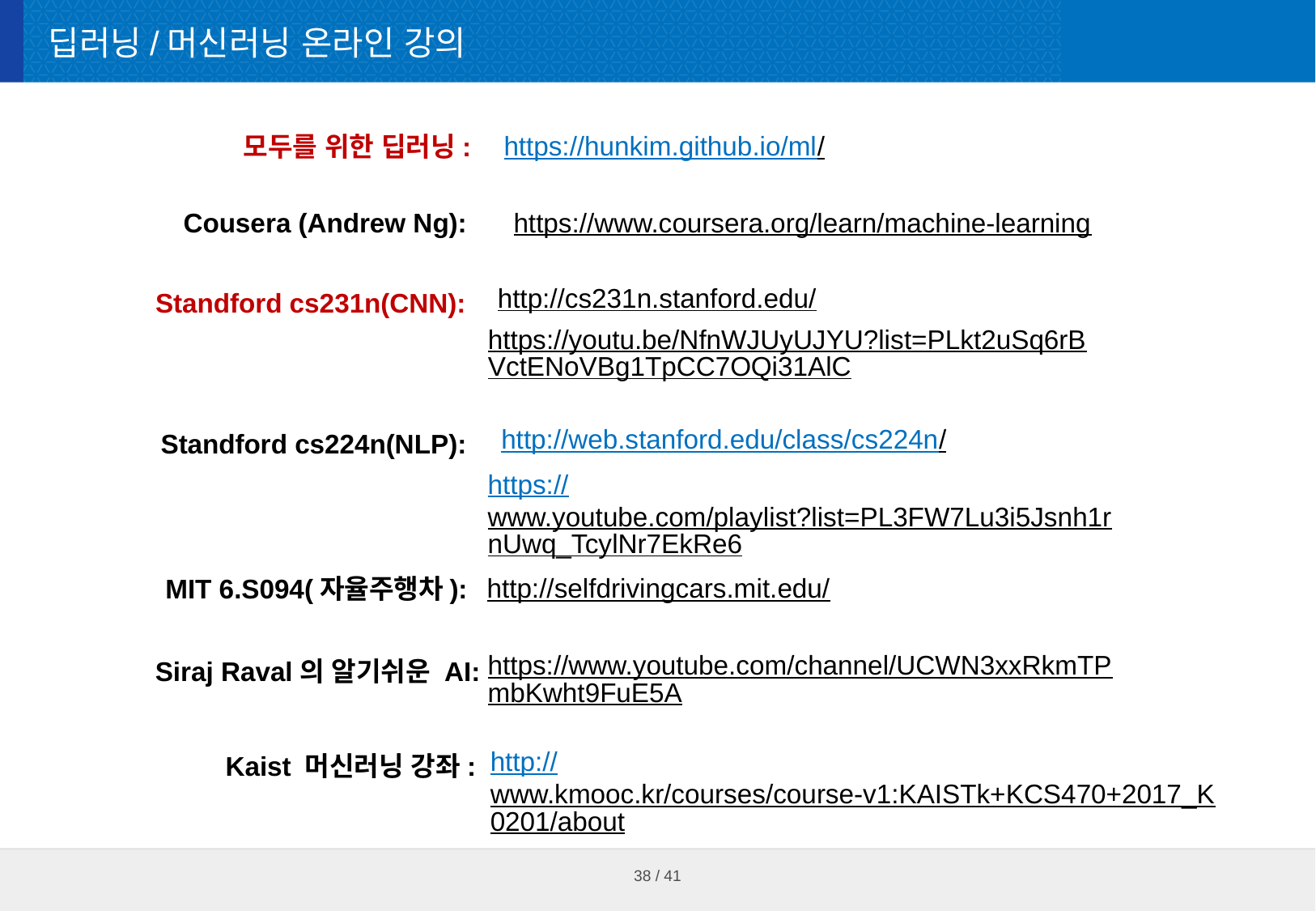

# 딥러닝/머신러닝 온라인 강의
모두를 위한 딥러닝:
https://hunkim.github.io/ml/
https://www.coursera.org/learn/machine-learning
Cousera (Andrew Ng):
http://cs231n.stanford.edu/
Standford cs231n(CNN):
https://youtu.be/NfnWJUyUJYU?list=PLkt2uSq6rBVctENoVBg1TpCC7OQi31AlC
http://web.stanford.edu/class/cs224n/
Standford cs224n(NLP):
https://www.youtube.com/playlist?list=PL3FW7Lu3i5Jsnh1rnUwq_TcylNr7EkRe6
MIT 6.S094(자율주행차):
http://selfdrivingcars.mit.edu/
https://www.youtube.com/channel/UCWN3xxRkmTPmbKwht9FuE5A
Siraj Raval의 알기쉬운 AI:
http://www.kmooc.kr/courses/course-v1:KAISTk+KCS470+2017_K0201/about
Kaist 머신러닝 강좌: